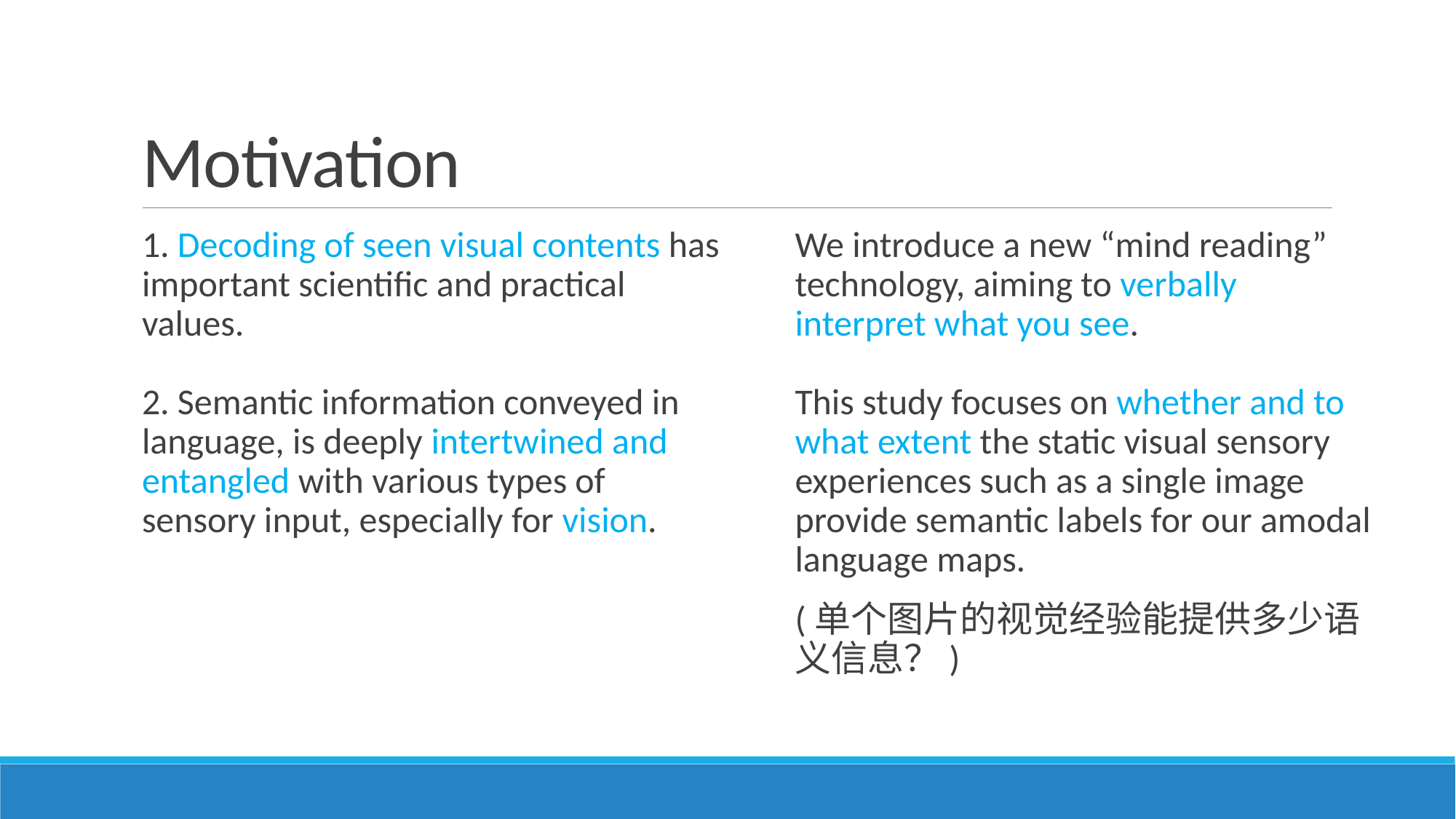

# Motivation
1. Decoding of seen visual contents has important scientific and practical values.
2. Semantic information conveyed in language, is deeply intertwined and entangled with various types of sensory input, especially for vision.
We introduce a new “mind reading” technology, aiming to verbally interpret what you see.
This study focuses on whether and to what extent the static visual sensory experiences such as a single image provide semantic labels for our amodal language maps.
(单个图片的视觉经验能提供多少语义信息？)